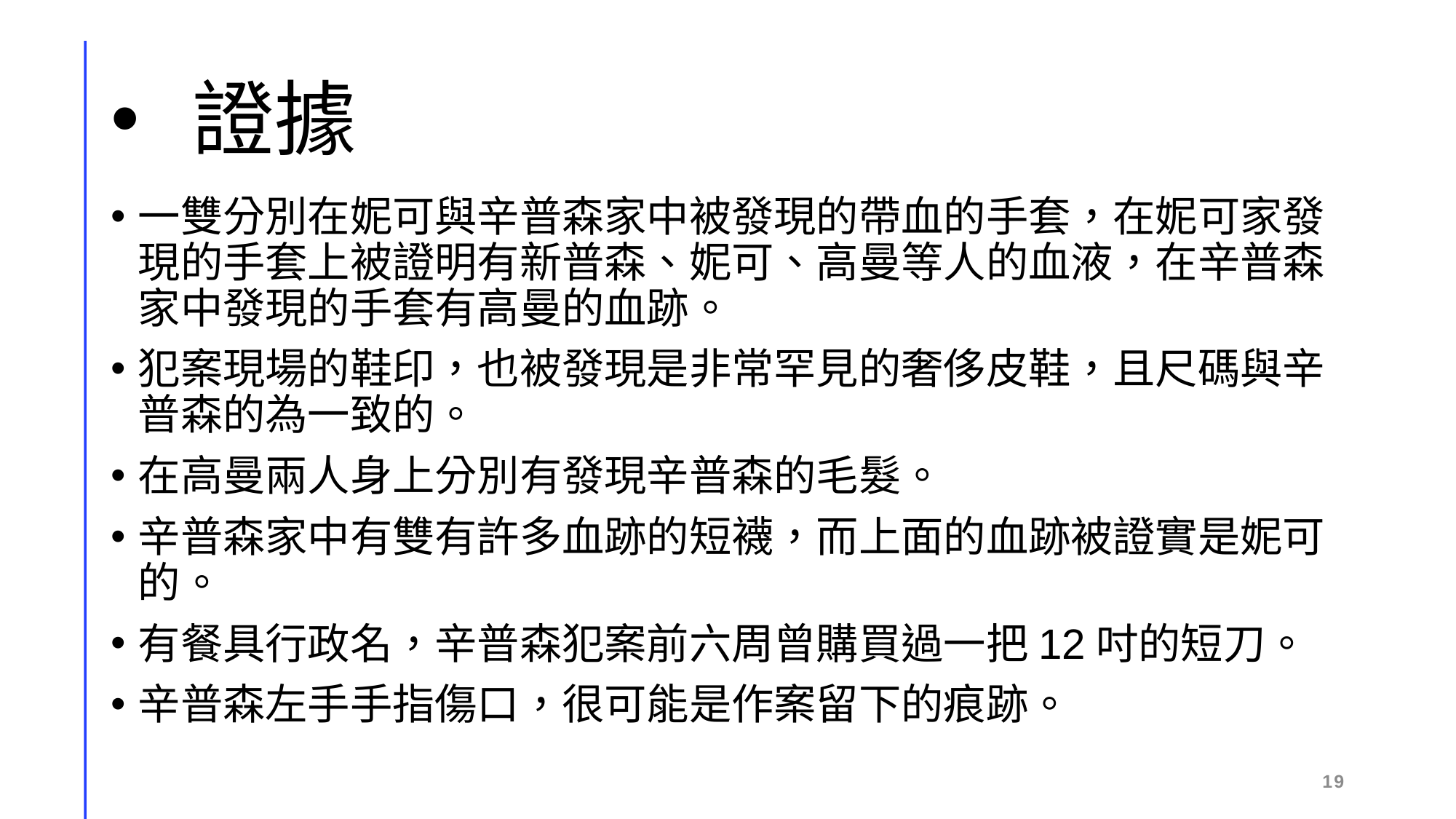

# 證據
一雙分別在妮可與辛普森家中被發現的帶血的手套，在妮可家發現的手套上被證明有新普森、妮可、高曼等人的血液，在辛普森家中發現的手套有高曼的血跡。
犯案現場的鞋印，也被發現是非常罕見的奢侈皮鞋，且尺碼與辛普森的為一致的。
在高曼兩人身上分別有發現辛普森的毛髮。
辛普森家中有雙有許多血跡的短襪，而上面的血跡被證實是妮可的。
有餐具行政名，辛普森犯案前六周曾購買過一把12吋的短刀。
辛普森左手手指傷口，很可能是作案留下的痕跡。
19